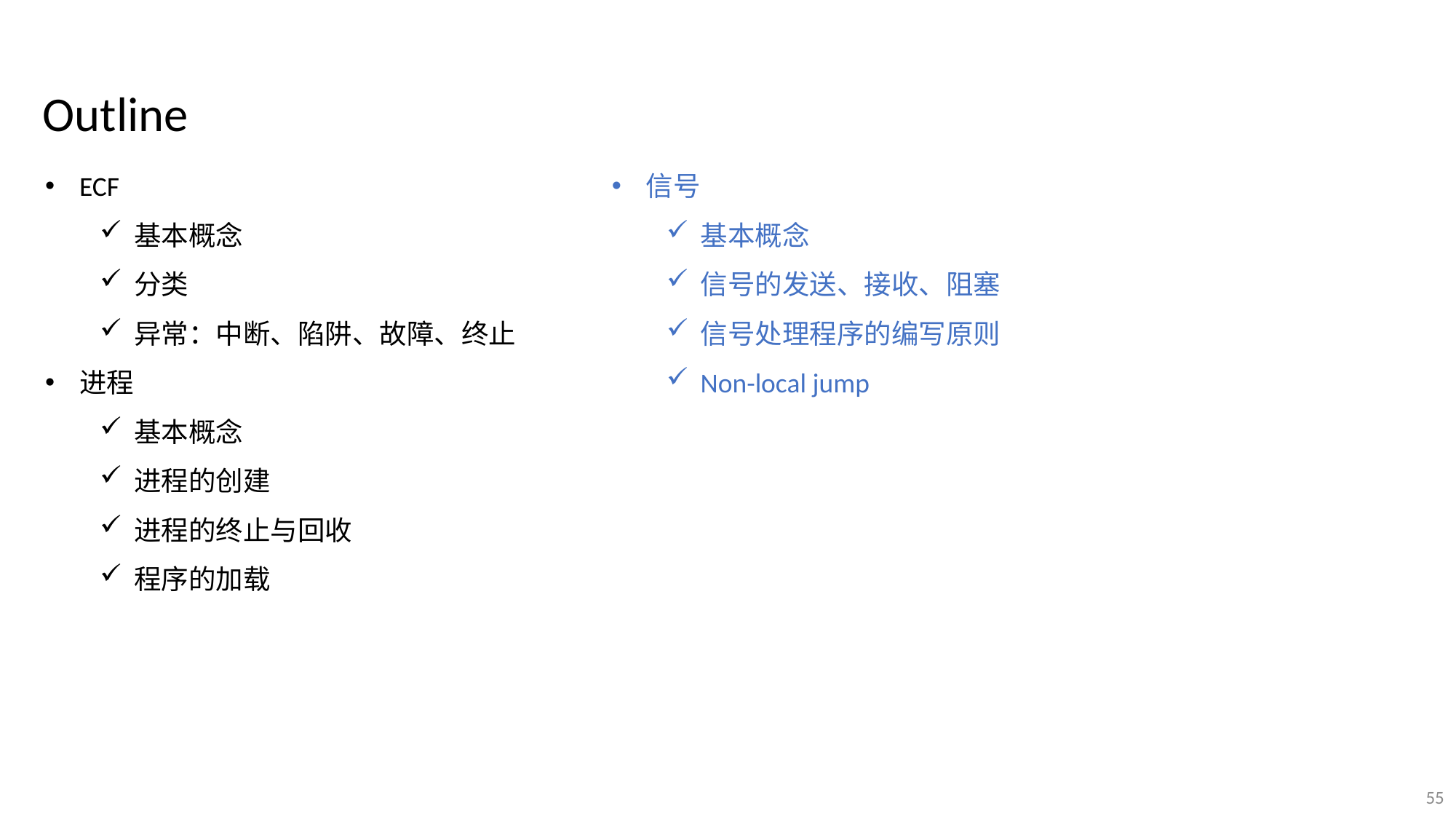

Outline
ECF
基本概念
分类
异常：中断、陷阱、故障、终止
进程
基本概念
进程的创建
进程的终止与回收
程序的加载
信号
基本概念
信号的发送、接收、阻塞
信号处理程序的编写原则
Non-local jump
55